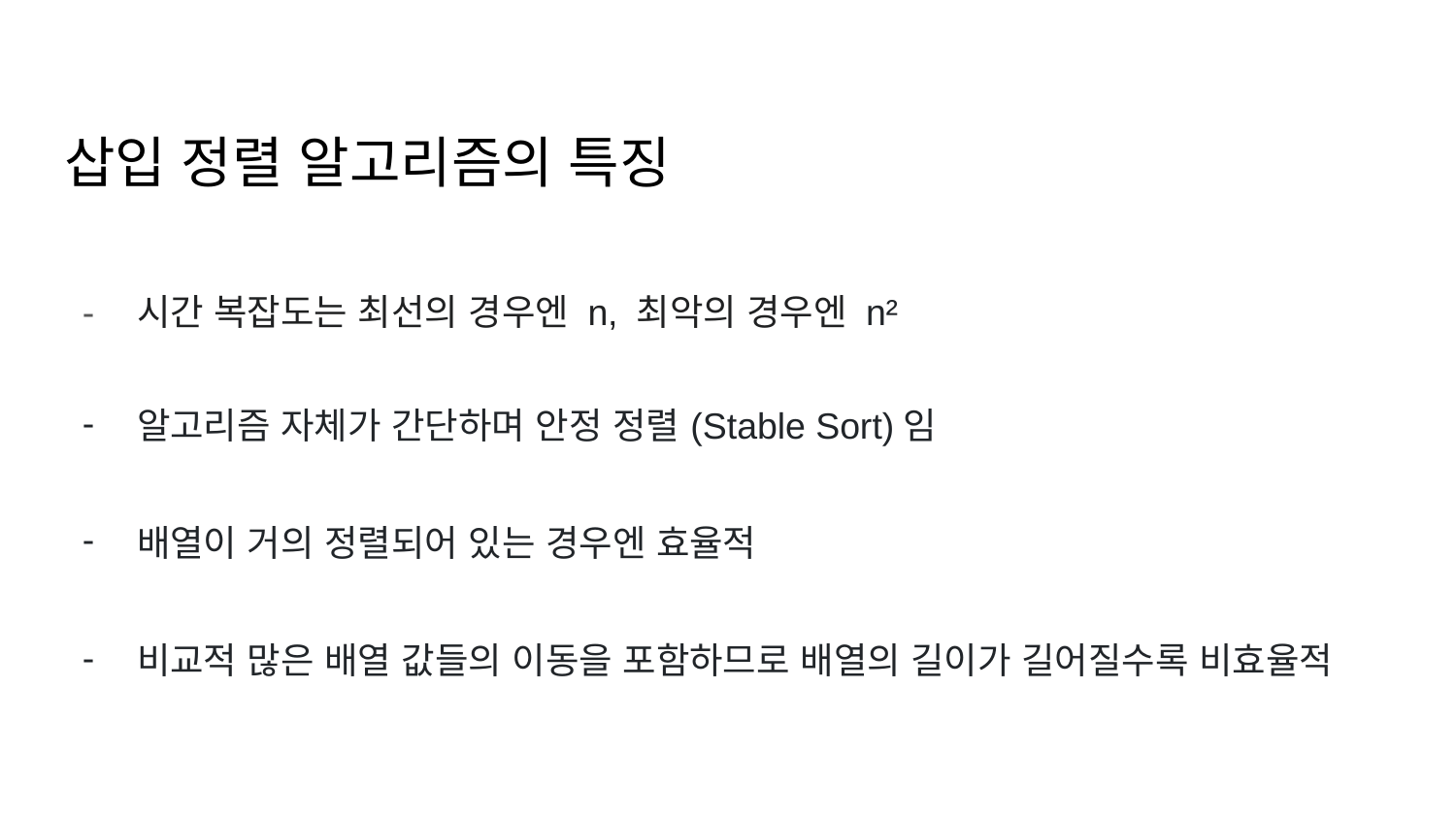

# 삽입 정렬 알고리즘의 특징
시간 복잡도는 최선의 경우엔 n, 최악의 경우엔 n²

알고리즘 자체가 간단하며 안정 정렬(Stable Sort)임

배열이 거의 정렬되어 있는 경우엔 효율적

비교적 많은 배열 값들의 이동을 포함하므로 배열의 길이가 길어질수록 비효율적